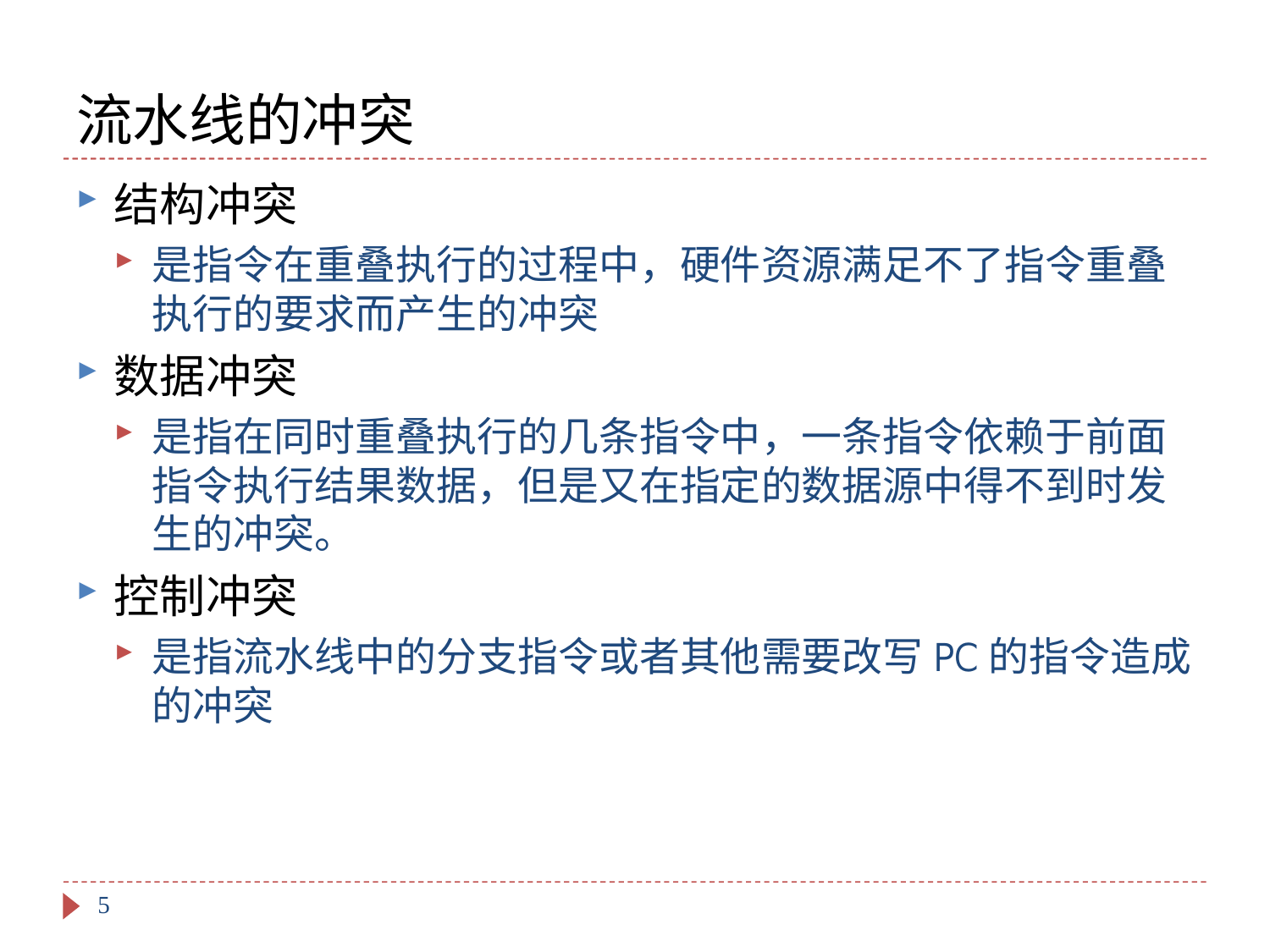

# 流水线的冲突
结构冲突
是指令在重叠执行的过程中，硬件资源满足不了指令重叠执行的要求而产生的冲突
数据冲突
是指在同时重叠执行的几条指令中，一条指令依赖于前面指令执行结果数据，但是又在指定的数据源中得不到时发生的冲突。
控制冲突
是指流水线中的分支指令或者其他需要改写PC的指令造成的冲突

5